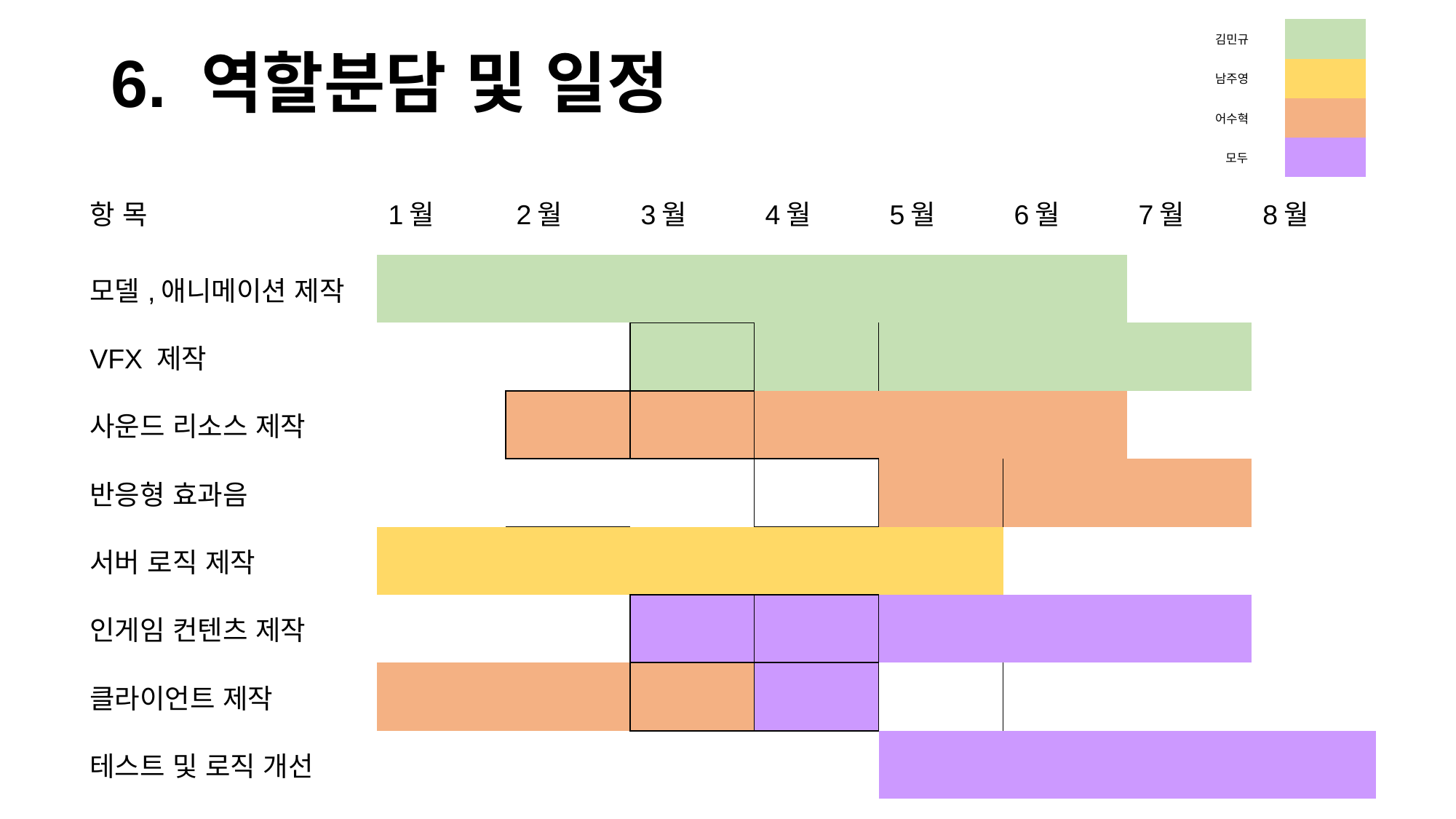

# 6. 역할분담 및 일정
| 김민규 |  |
| --- | --- |
| 남주영 |  |
| 어수혁 |  |
| 모두 |  |
| 항 목 | 1월 | 2월 | 3월 | 4월 | 5월 | 6월 | 7월 | 8월 |
| --- | --- | --- | --- | --- | --- | --- | --- | --- |
| 모델,애니메이션 제작 |  |  |  |  |  |  |  |  |
| VFX 제작 |  |  |  |  |  |  |  |  |
| 사운드 리소스 제작 |  |  |  |  |  |  |  |  |
| 반응형 효과음 |  |  |  |  |  |  |  |  |
| 서버 로직 제작 |  |  |  |  |  |  |  |  |
| 인게임 컨텐츠 제작 |  |  |  |  |  |  |  |  |
| 클라이언트 제작 |  |  |  |  |  |  |  |  |
| 테스트 및 로직 개선 |  |  |  |  |  |  |  |  |